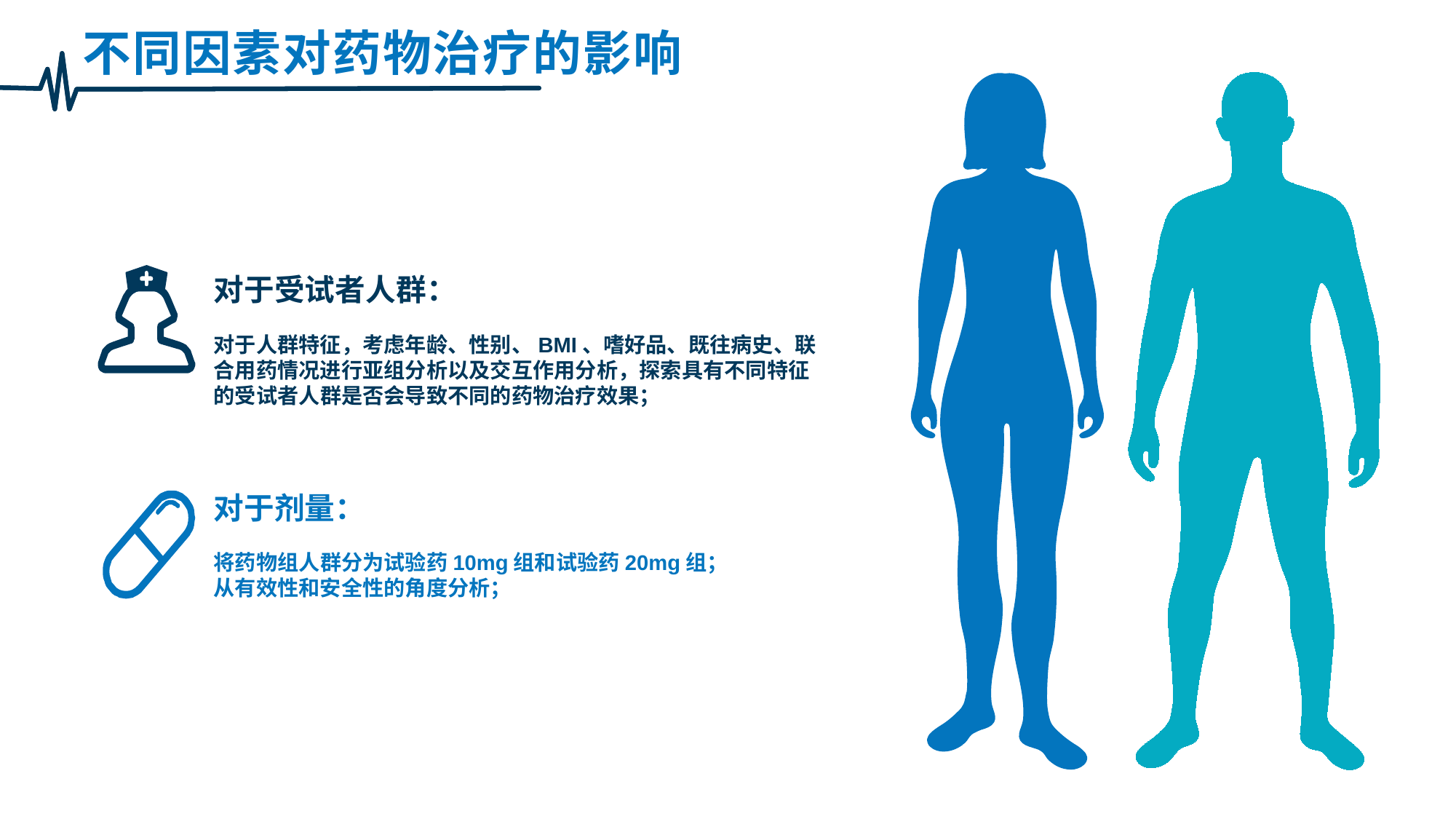

Simply dummy text of the printing and typesetting industry. Lorem Ipsum has been the industry's standard dummy text ever since the 1500s, when an unknown printer took a galley of type and scrambled it to make a type specimen book. It has survived not only five centuries, but also the leap into electronic typesetting, remaining essentially unchanged.
不同因素对药物治疗的影响

对于受试者人群：
对于人群特征，考虑年龄、性别、BMI、嗜好品、既往病史、联合用药情况进行亚组分析以及交互作用分析，探索具有不同特征的受试者人群是否会导致不同的药物治疗效果；
对于剂量：

将药物组人群分为试验药10mg组和试验药20mg组；
从有效性和安全性的角度分析；